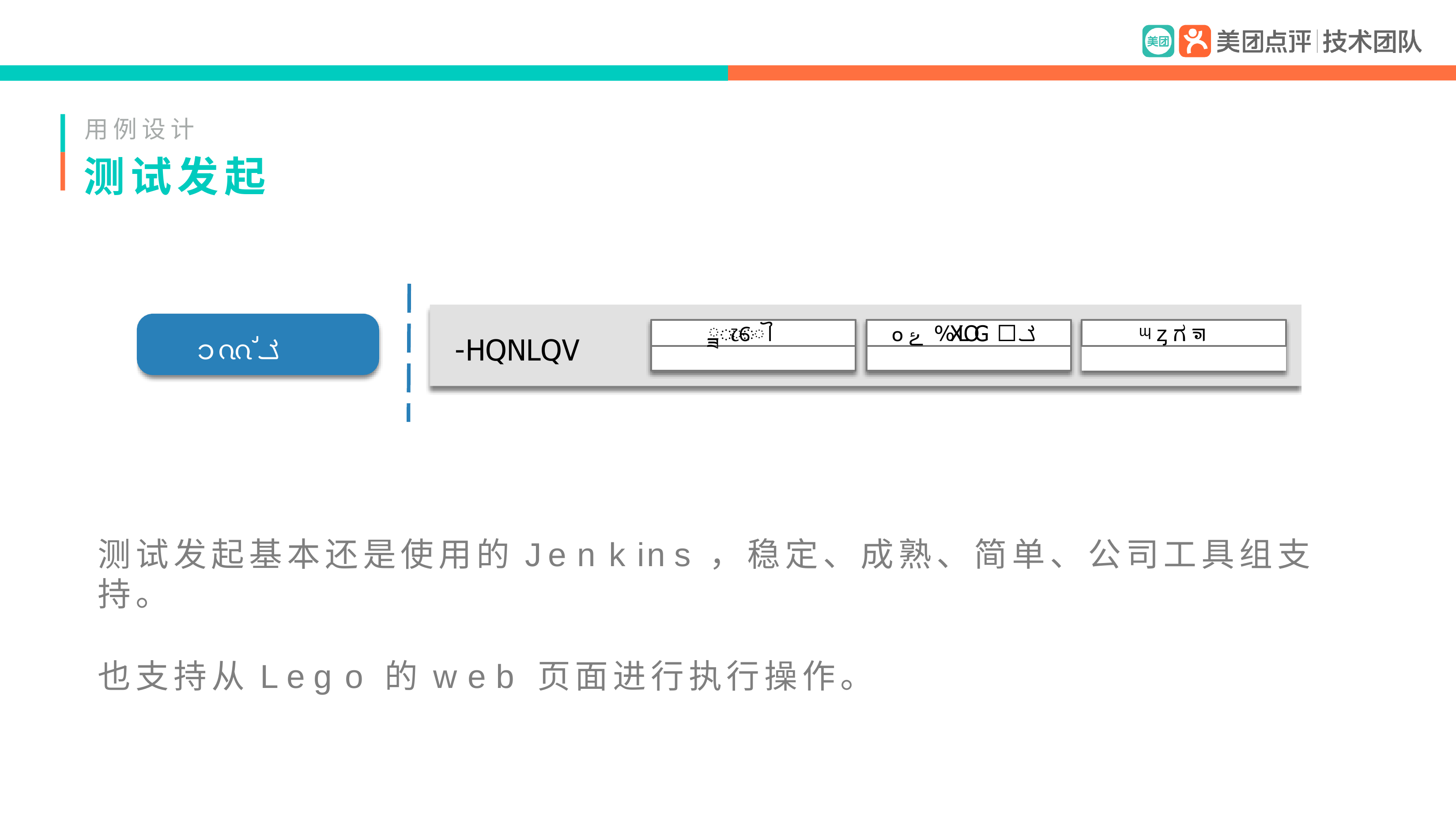

用例设计
# 测试发起

ྯ෭຅ୌ

๐ۓ %XLOG ᥶ݎ
ᶭᶎಗᤈ
-HQNLQV
ၥᦶݎ᩸
测试发起基本还是使用的 Je n k in s ，稳定、成熟、简单、公司工具组支持。

也支持从 Leg o 的 web 页面进行执行操作。